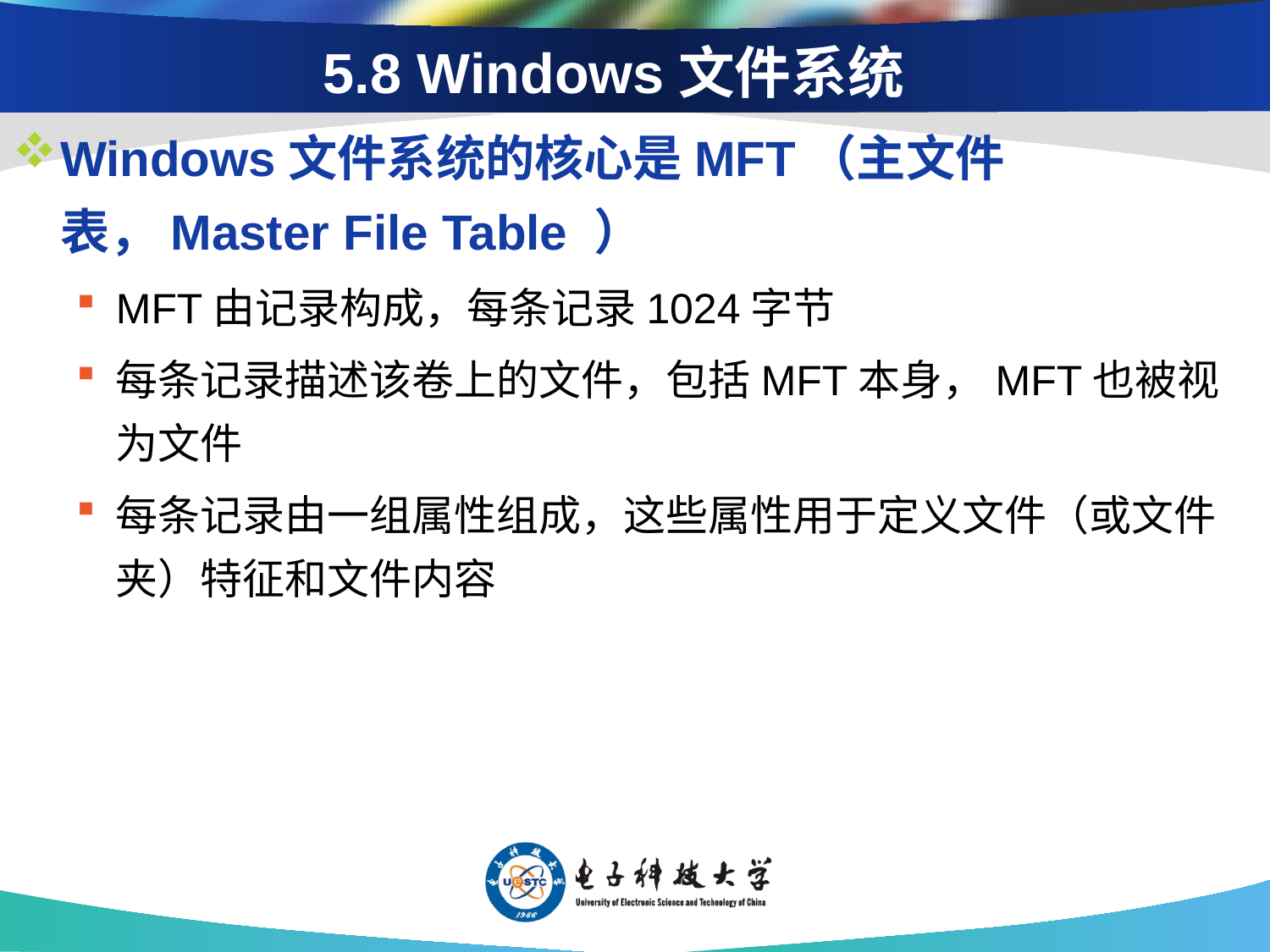

# 5.8 Windows文件系统
Windows文件系统的核心是MFT（主文件表，Master File Table ）
MFT由记录构成，每条记录1024字节
每条记录描述该卷上的文件，包括MFT本身，MFT也被视为文件
每条记录由一组属性组成，这些属性用于定义文件（或文件夹）特征和文件内容